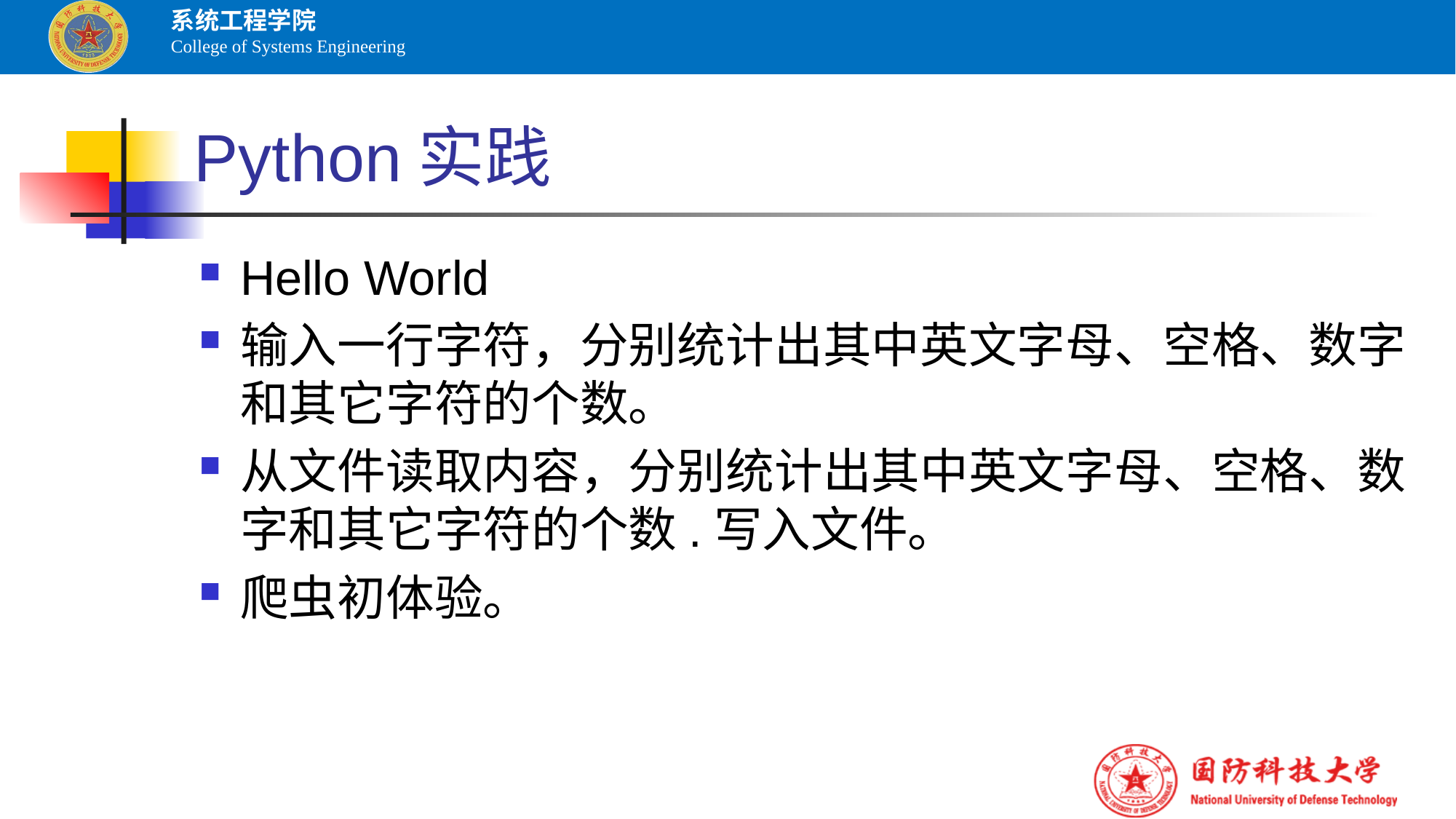

# Python实践
Hello World
输入一行字符，分别统计出其中英文字母、空格、数字和其它字符的个数。
从文件读取内容，分别统计出其中英文字母、空格、数字和其它字符的个数.写入文件。
爬虫初体验。